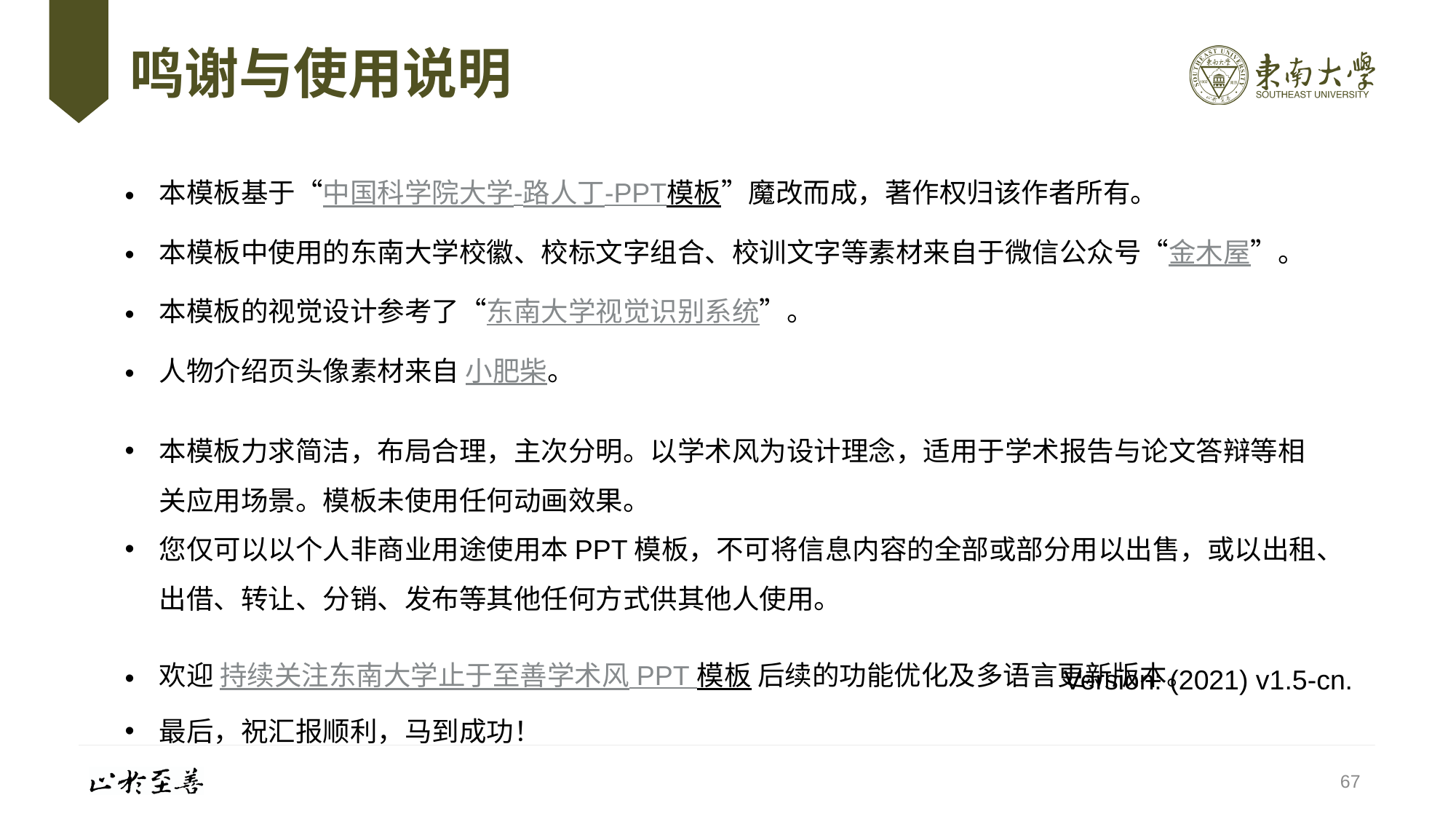

# 鸣谢与使用说明
本模板基于“中国科学院大学-路人丁-PPT模板”魔改而成，著作权归该作者所有。
本模板中使用的东南大学校徽、校标文字组合、校训文字等素材来自于微信公众号“金木屋”。
本模板的视觉设计参考了“东南大学视觉识别系统”。
人物介绍页头像素材来自 小肥柴。

本模板力求简洁，布局合理，主次分明。以学术风为设计理念，适用于学术报告与论文答辩等相关应用场景。模板未使用任何动画效果。
您仅可以以个人非商业用途使用本PPT模板，不可将信息内容的全部或部分用以出售，或以出租、出借、转让、分销、发布等其他任何方式供其他人使用。

欢迎 持续关注东南大学止于至善学术风 PPT 模板 后续的功能优化及多语言更新版本。
最后，祝汇报顺利，马到成功！
Version: (2021) v1.5-cn.
67